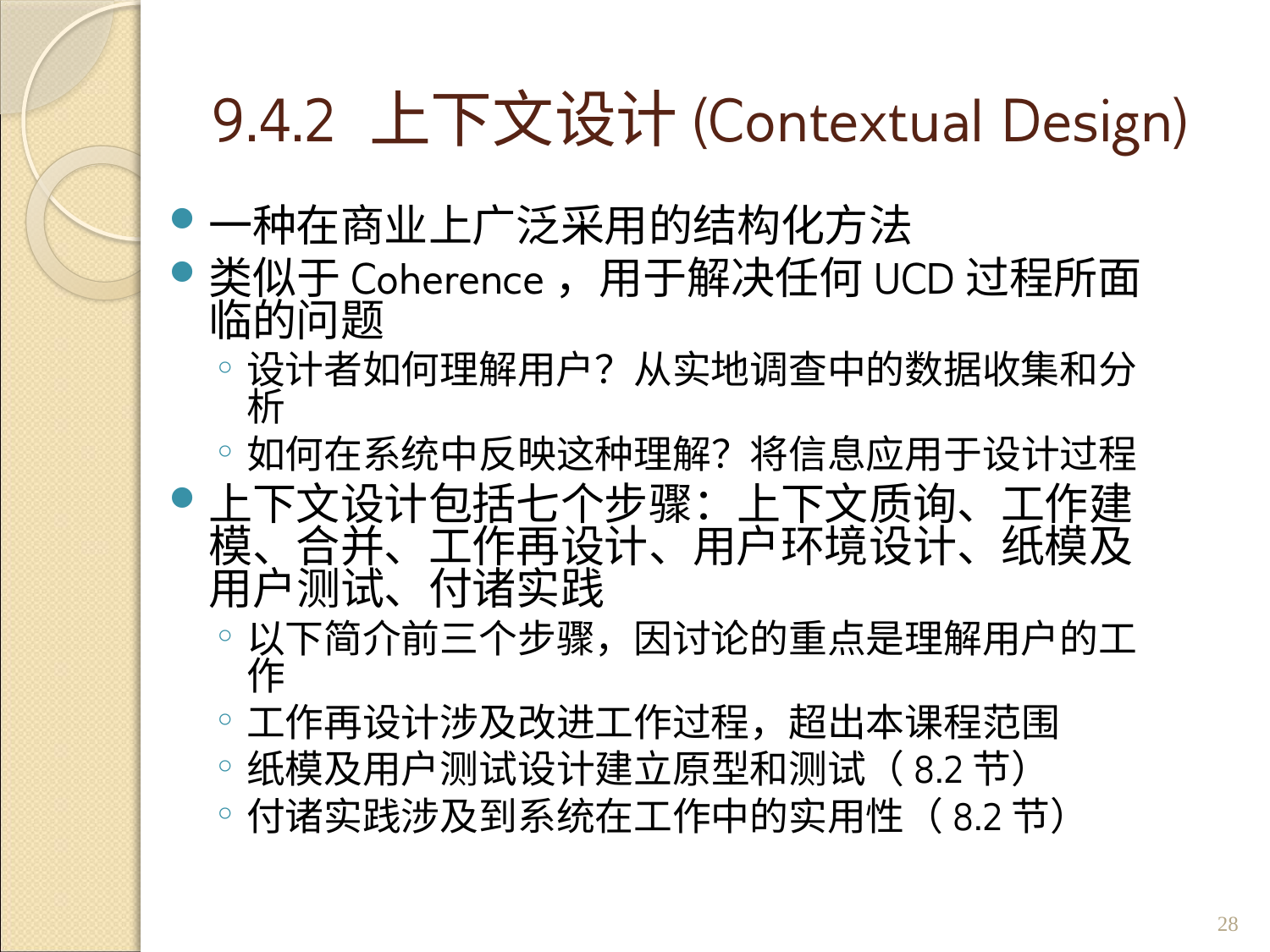

# 9.4.2 上下文设计(Contextual Design)
一种在商业上广泛采用的结构化方法
类似于Coherence，用于解决任何UCD过程所面临的问题
设计者如何理解用户？从实地调查中的数据收集和分析
如何在系统中反映这种理解？将信息应用于设计过程
上下文设计包括七个步骤：上下文质询、工作建模、合并、工作再设计、用户环境设计、纸模及用户测试、付诸实践
以下简介前三个步骤，因讨论的重点是理解用户的工作
工作再设计涉及改进工作过程，超出本课程范围
纸模及用户测试设计建立原型和测试（8.2节）
付诸实践涉及到系统在工作中的实用性（8.2节）
28